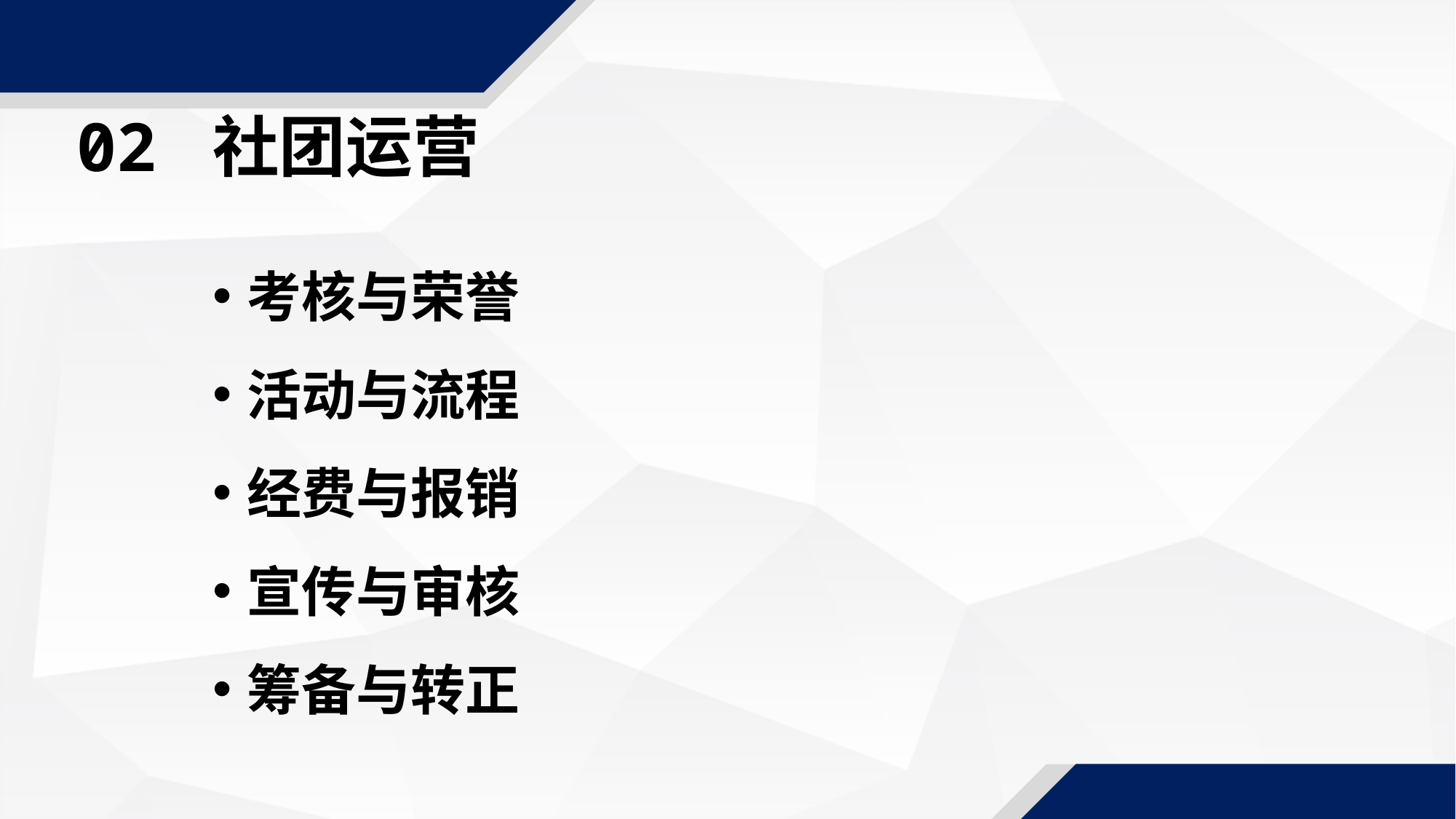

02 社团运营

考核与荣誉
活动与流程
经费与报销
宣传与审核
筹备与转正